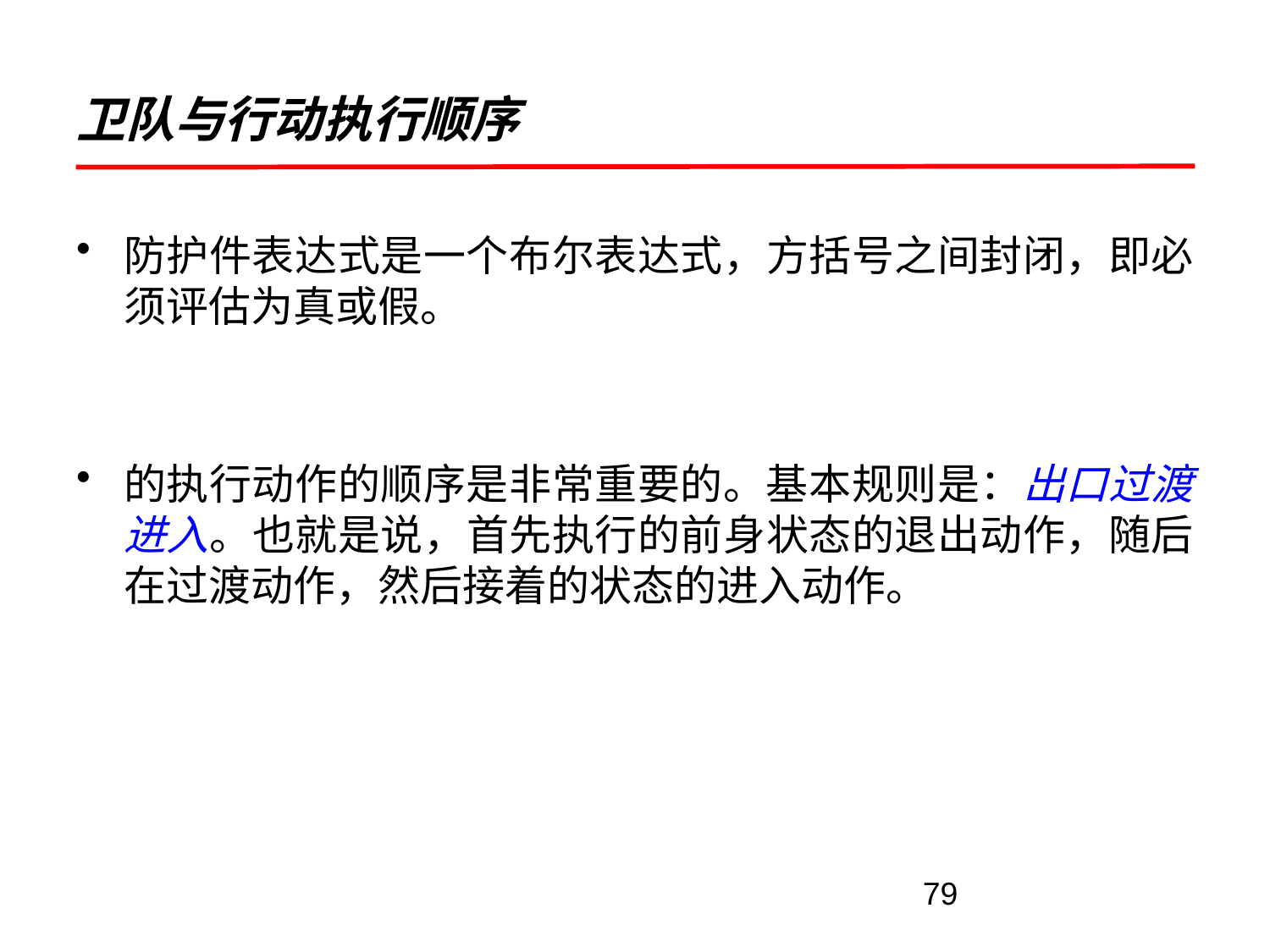

# 卫队与行动执行顺序
防护件表达式是一个布尔表达式，方括号之间封闭，即必须评估为真或假。

的执行动作的顺序是非常重要的。基本规则是：出口过渡进入。也就是说，首先执行的前身状态的退出动作，随后在过渡动作，然后接着的状态的进入动作。

79